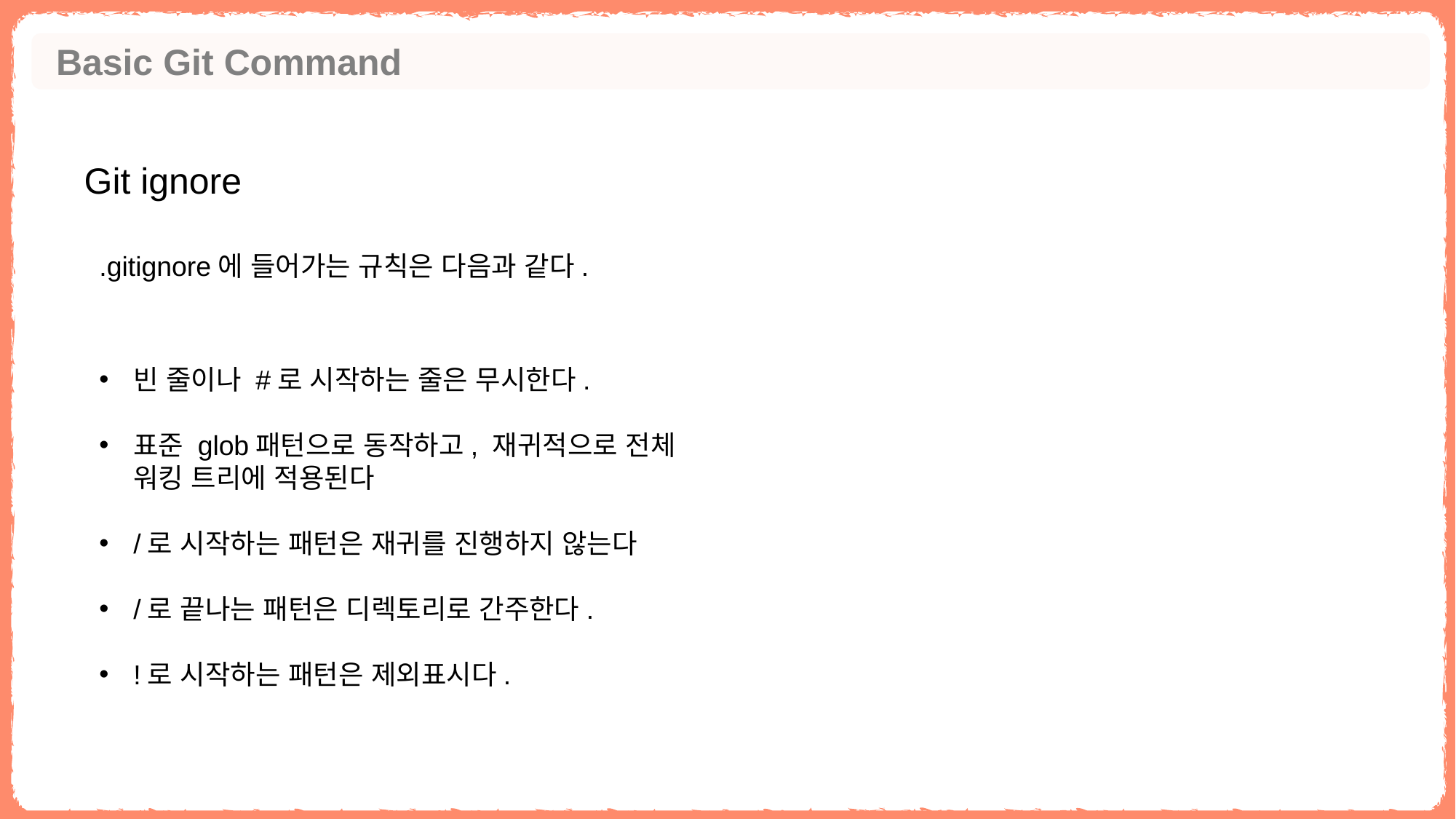

Basic Git Command
Git ignore
.gitignore에 들어가는 규칙은 다음과 같다.
빈 줄이나 #로 시작하는 줄은 무시한다.

표준 glob패턴으로 동작하고, 재귀적으로 전체 워킹 트리에 적용된다

/로 시작하는 패턴은 재귀를 진행하지 않는다

/로 끝나는 패턴은 디렉토리로 간주한다.

!로 시작하는 패턴은 제외표시다.